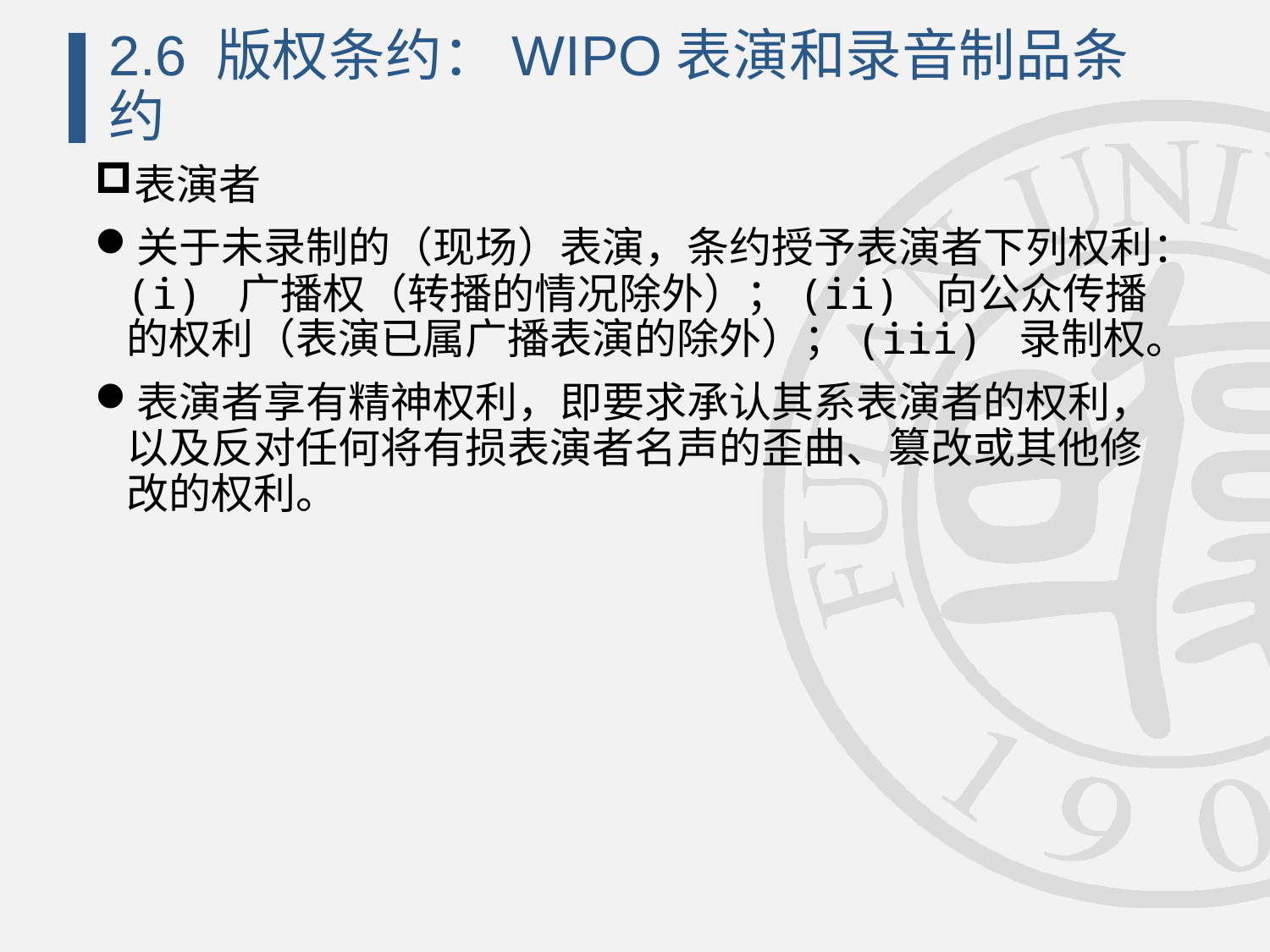

# 2.6 版权条约：WIPO表演和录音制品条约
表演者
关于未录制的（现场）表演，条约授予表演者下列权利：(i) 广播权（转播的情况除外）；(ii) 向公众传播的权利（表演已属广播表演的除外）；(iii) 录制权。
表演者享有精神权利，即要求承认其系表演者的权利，以及反对任何将有损表演者名声的歪曲、篡改或其他修改的权利。